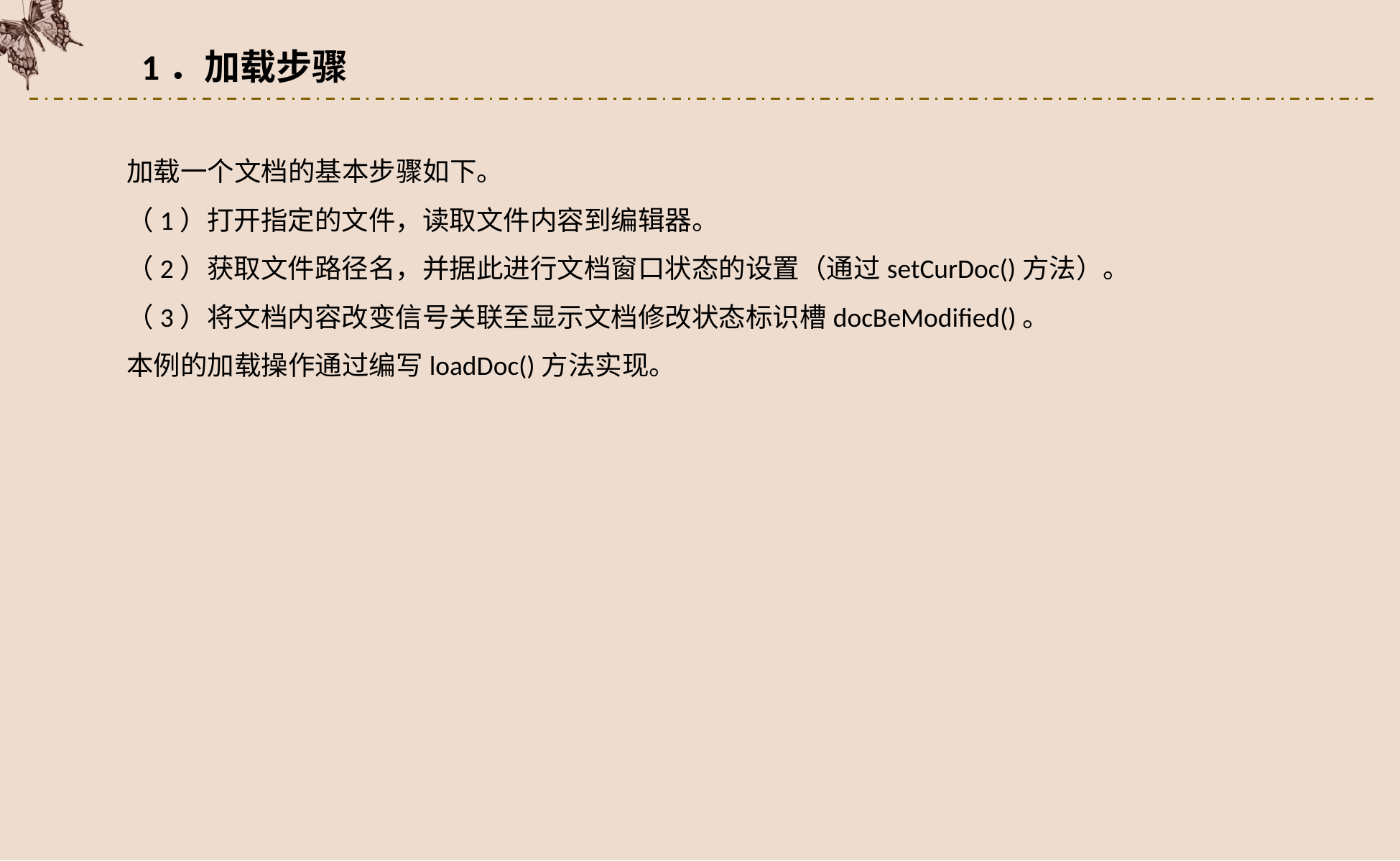

1．加载步骤
加载一个文档的基本步骤如下。
（1）打开指定的文件，读取文件内容到编辑器。
（2）获取文件路径名，并据此进行文档窗口状态的设置（通过setCurDoc()方法）。
（3）将文档内容改变信号关联至显示文档修改状态标识槽docBeModified()。
本例的加载操作通过编写loadDoc()方法实现。